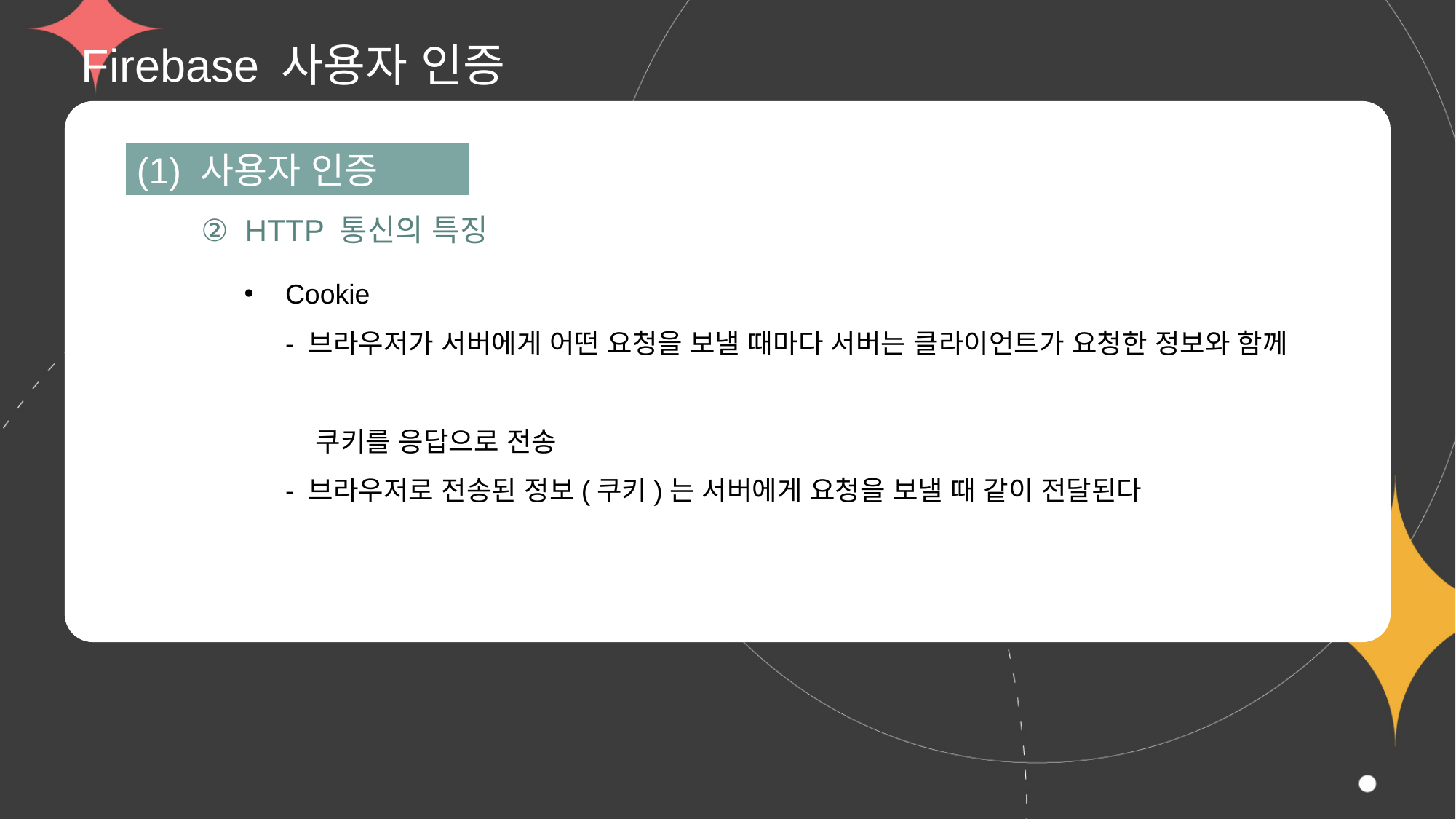

# Firebase 사용자 인증
(1) 사용자 인증
②  HTTP 통신의 특징
Cookie
- 브라우저가 서버에게 어떤 요청을 보낼 때마다 서버는 클라이언트가 요청한 정보와 함께
    쿠키를 응답으로 전송
- 브라우저로 전송된 정보(쿠키)는 서버에게 요청을 보낼 때 같이 전달된다